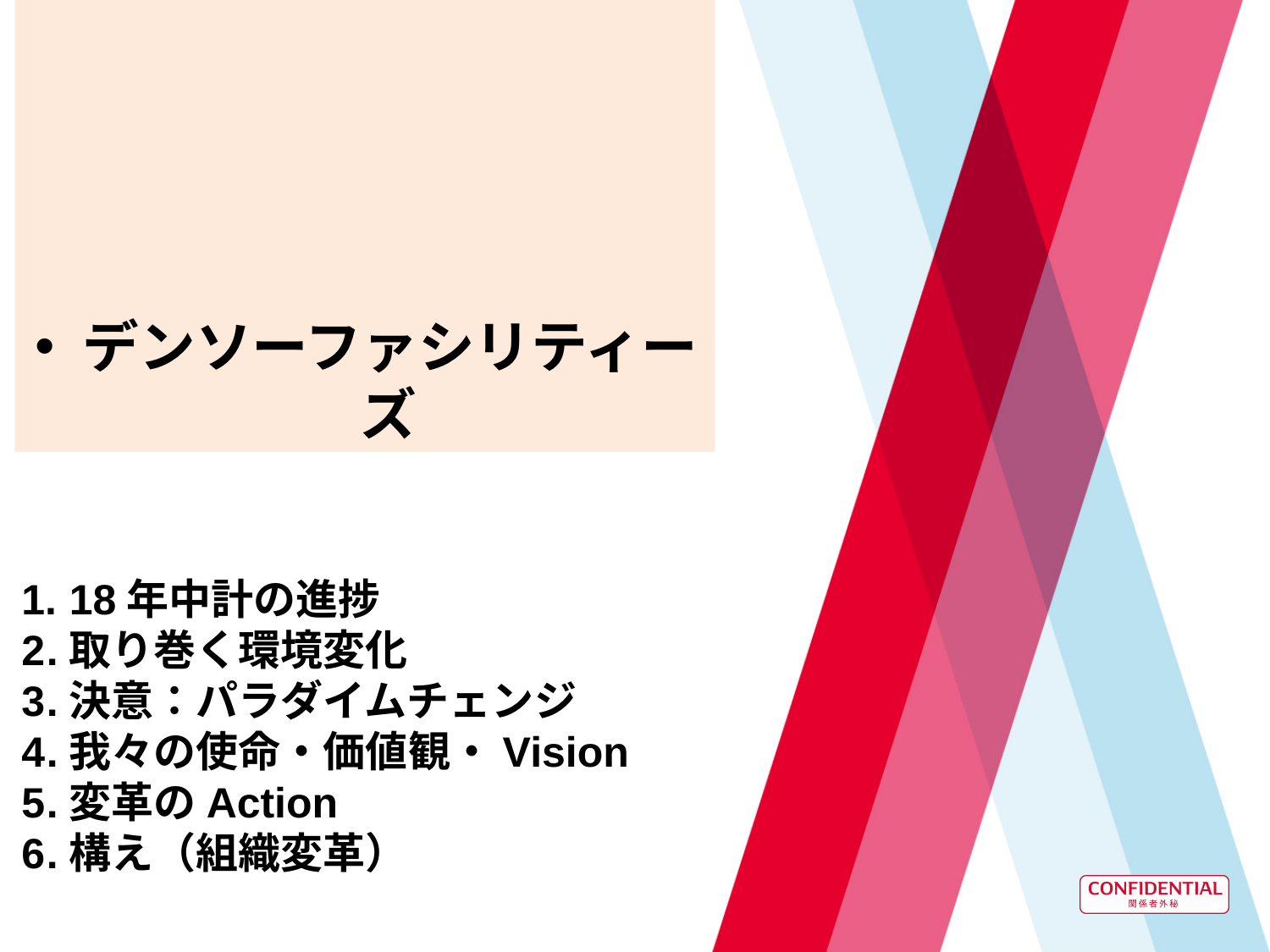

2025年長期構想
デンソーファシリティーズ
18年中計の進捗
取り巻く環境変化
決意：パラダイムチェンジ
我々の使命・価値観・Vision
変革のAction
構え（組織変革）